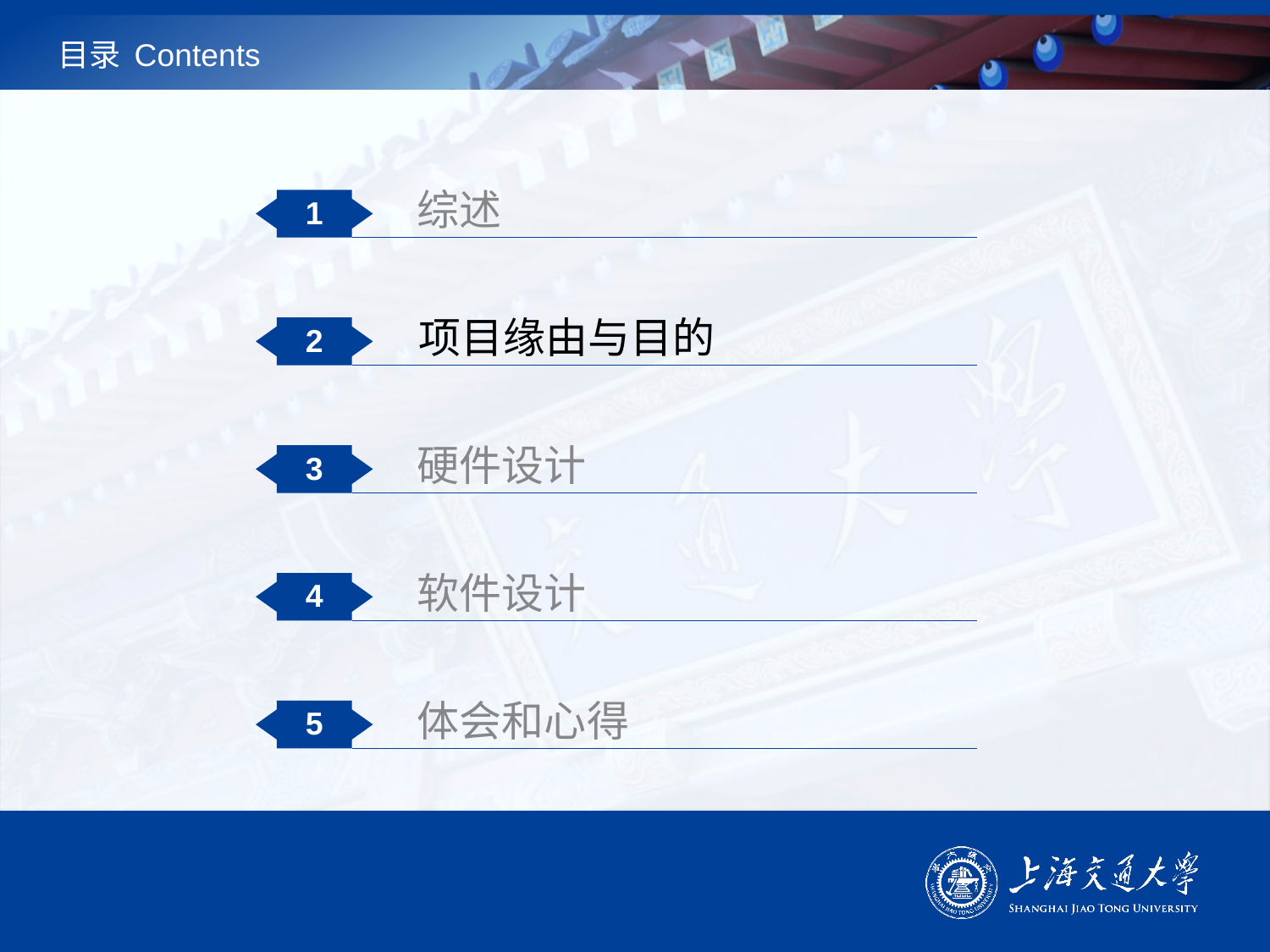

# 目录 Contents
综述
1

项目缘由与目的
2

硬件设计
3

软件设计
4

体会和心得
5